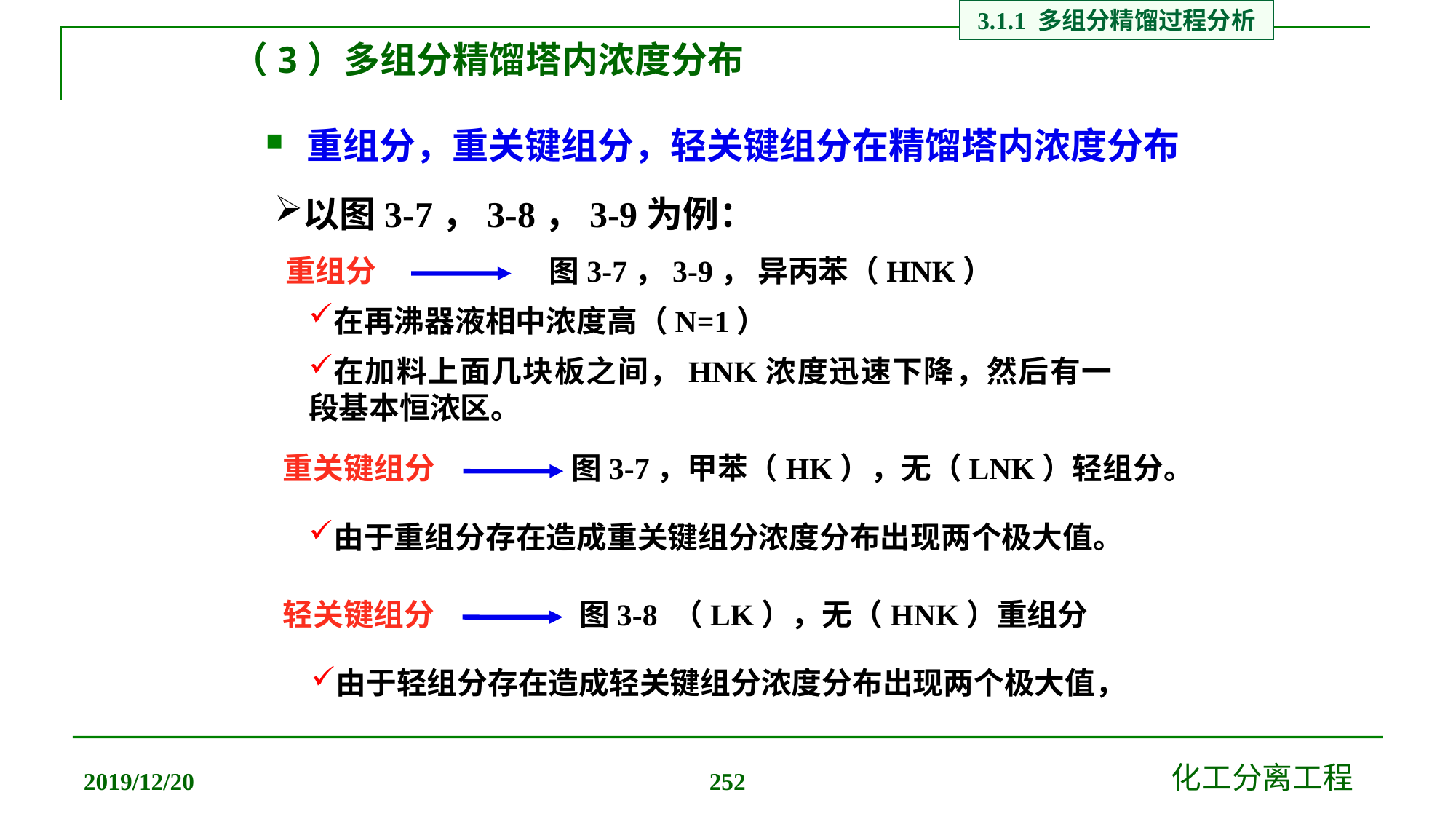

3.1.1 多组分精馏过程分析
# （3）多组分精馏塔内浓度分布
重组分，重关键组分，轻关键组分在精馏塔内浓度分布
以图3-7，3-8，3-9为例：
重组分
图3-7，3-9， 异丙苯（HNK）

在再沸器液相中浓度高（N=1）
在加料上面几块板之间，HNK浓度迅速下降，然后有一段基本恒浓区。
重关键组分
图3-7，甲苯（HK），无（LNK）轻组分。

由于重组分存在造成重关键组分浓度分布出现两个极大值。
图3-8 （LK），无（HNK）重组分
轻关键组分

由于轻组分存在造成轻关键组分浓度分布出现两个极大值，
2019/12/20
化工分离工程
252